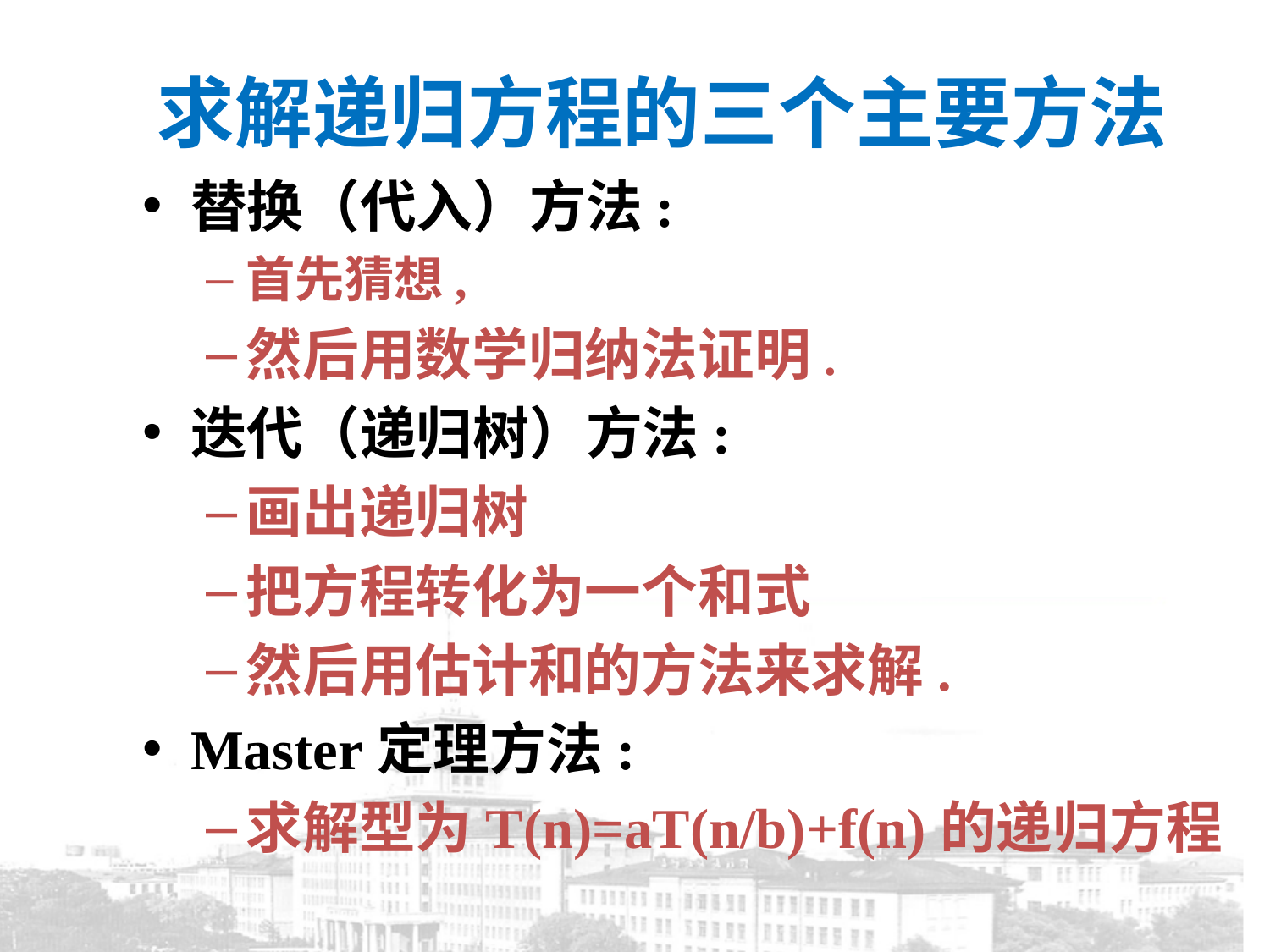

求解递归方程的三个主要方法
替换（代入）方法:
首先猜想,
然后用数学归纳法证明.
迭代（递归树）方法:
画出递归树
把方程转化为一个和式
然后用估计和的方法来求解.
Master定理方法:
求解型为T(n)=aT(n/b)+f(n)的递归方程